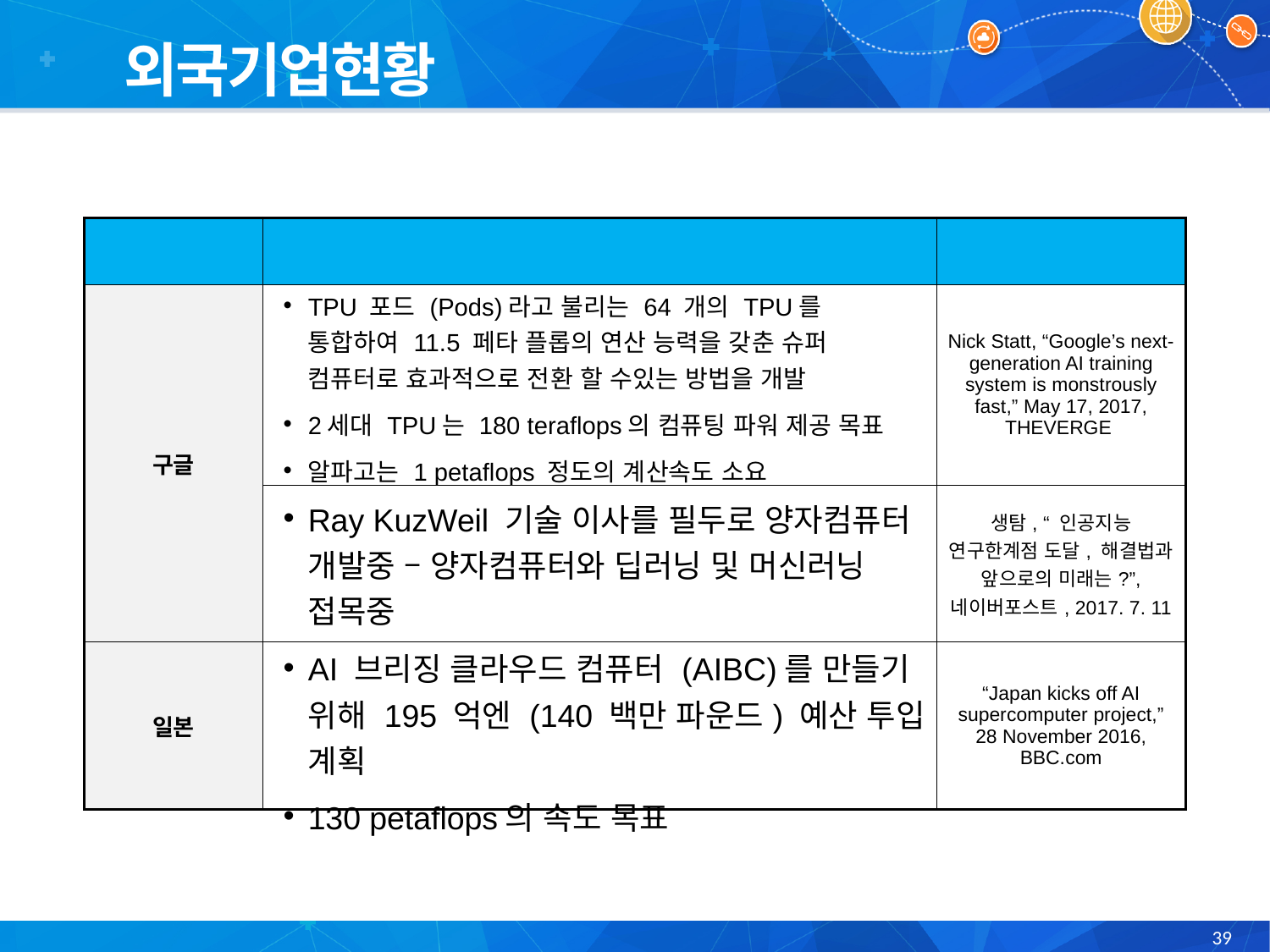

외국기업현황
| 기업/기관/국가 | 기술 동향 | 출처 |
| --- | --- | --- |
| 구글 | TPU 포드 (Pods)라고 불리는 64 개의 TPU를 통합하여 11.5 페타 플롭의 연산 능력을 갖춘 슈퍼 컴퓨터로 효과적으로 전환 할 수있는 방법을 개발 2세대 TPU는 180 teraflops의 컴퓨팅 파워 제공 목표 알파고는 1 petaflops 정도의 계산속도 소요 | Nick Statt, “Google’s next-generation AI training system is monstrously fast,” May 17, 2017, THEVERGE |
|  | Ray KuzWeil 기술 이사를 필두로 양자컴퓨터 개발중 – 양자컴퓨터와 딥러닝 및 머신러닝 접목중 | 생탐, “ 인공지능 연구한계점 도달, 해결법과 앞으로의 미래는?”, 네이버포스트, 2017. 7. 11 |
| 일본 | AI 브리징 클라우드 컴퓨터 (AIBC)를 만들기 위해 195 억엔 (140 백만 파운드) 예산 투입 계획 130 petaflops의 속도 목표 | “Japan kicks off AI supercomputer project,” 28 November 2016, BBC.com |